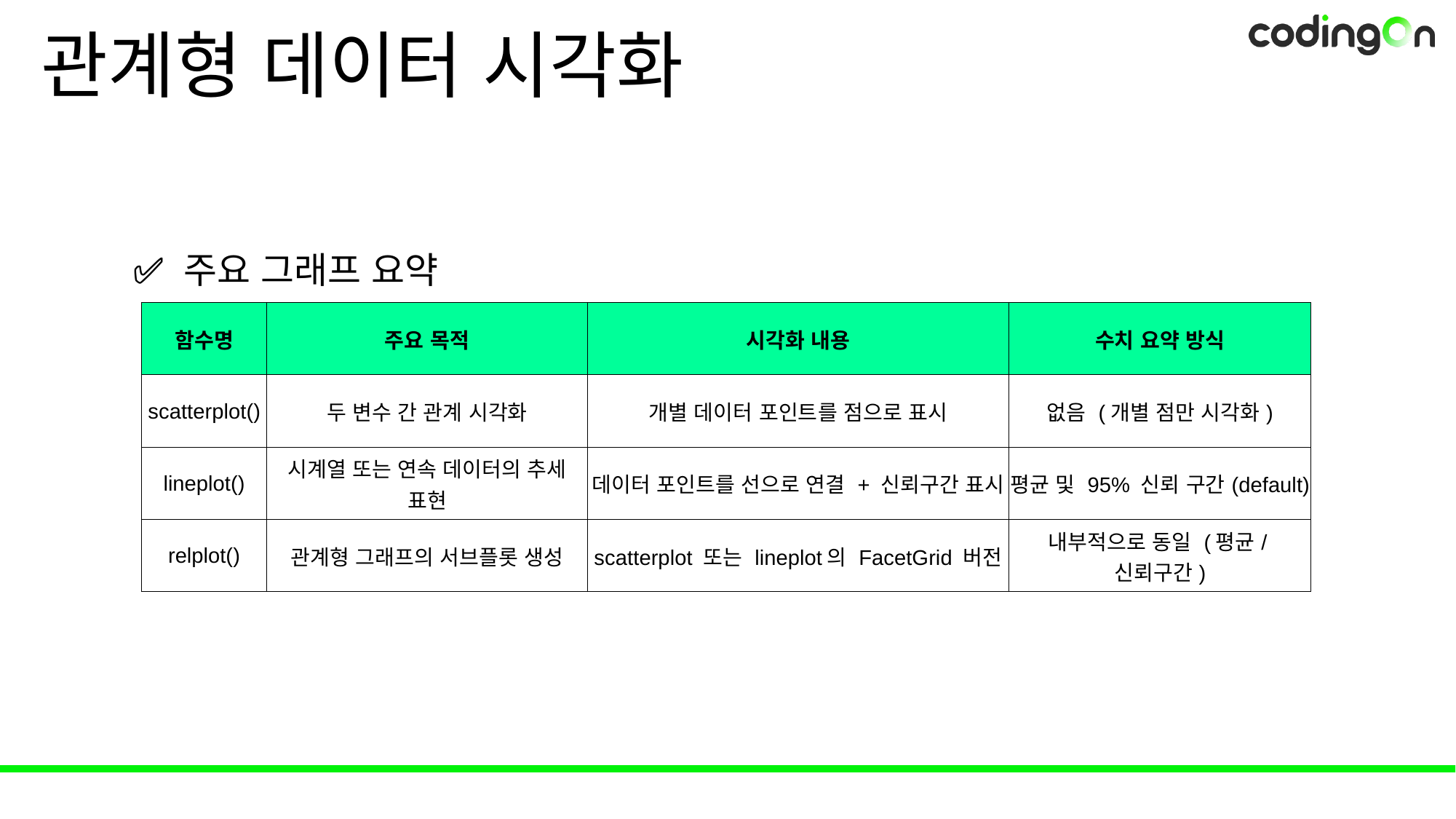

# 관계형 데이터 시각화
✅ 주요 그래프 요약
| 함수명 | 주요 목적 | 시각화 내용 | 수치 요약 방식 |
| --- | --- | --- | --- |
| scatterplot() | 두 변수 간 관계 시각화 | 개별 데이터 포인트를 점으로 표시 | 없음 (개별 점만 시각화) |
| lineplot() | 시계열 또는 연속 데이터의 추세 표현 | 데이터 포인트를 선으로 연결 + 신뢰구간 표시 | 평균 및 95% 신뢰 구간(default) |
| relplot() | 관계형 그래프의 서브플롯 생성 | scatterplot 또는 lineplot의 FacetGrid 버전 | 내부적으로 동일 (평균/신뢰구간) |